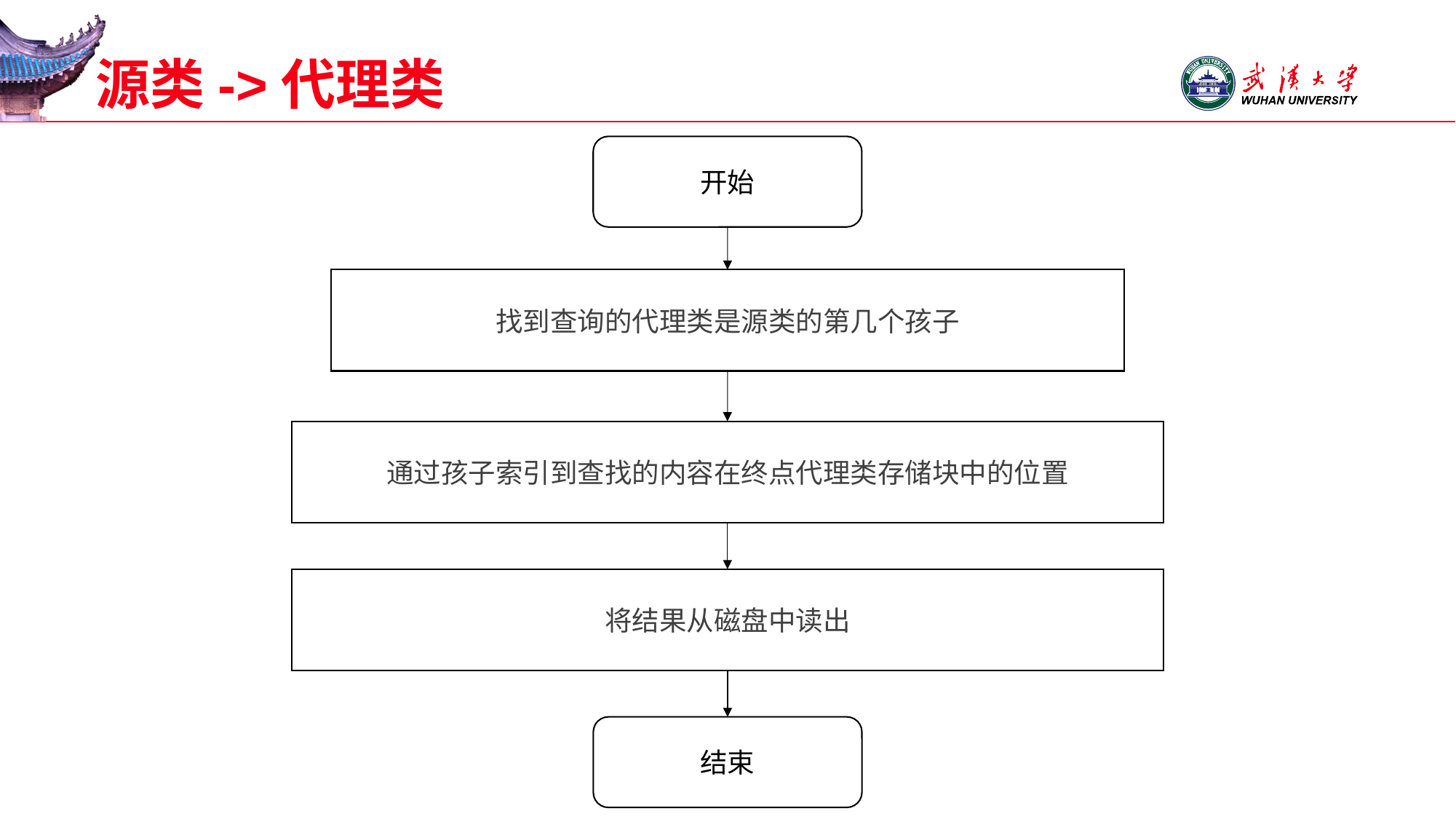

# 源类->代理类
开始
找到查询的代理类是源类的第几个孩子
通过孩子索引到查找的内容在终点代理类存储块中的位置
将结果从磁盘中读出
结束